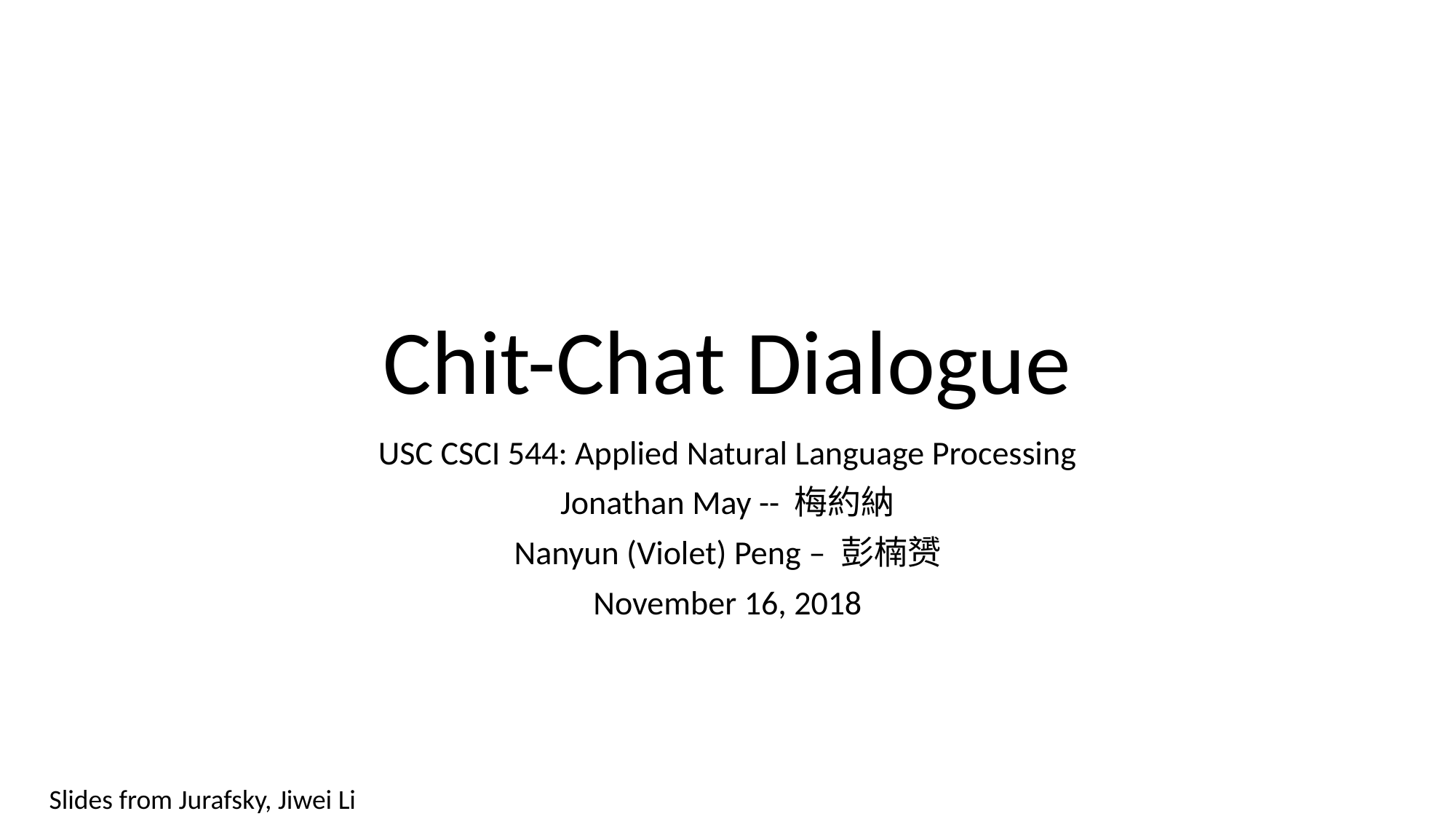

# Chit-Chat Dialogue
USC CSCI 544: Applied Natural Language Processing
Jonathan May -- 梅約納
Nanyun (Violet) Peng – 彭楠赟
November 16, 2018
Slides from Jurafsky, Jiwei Li